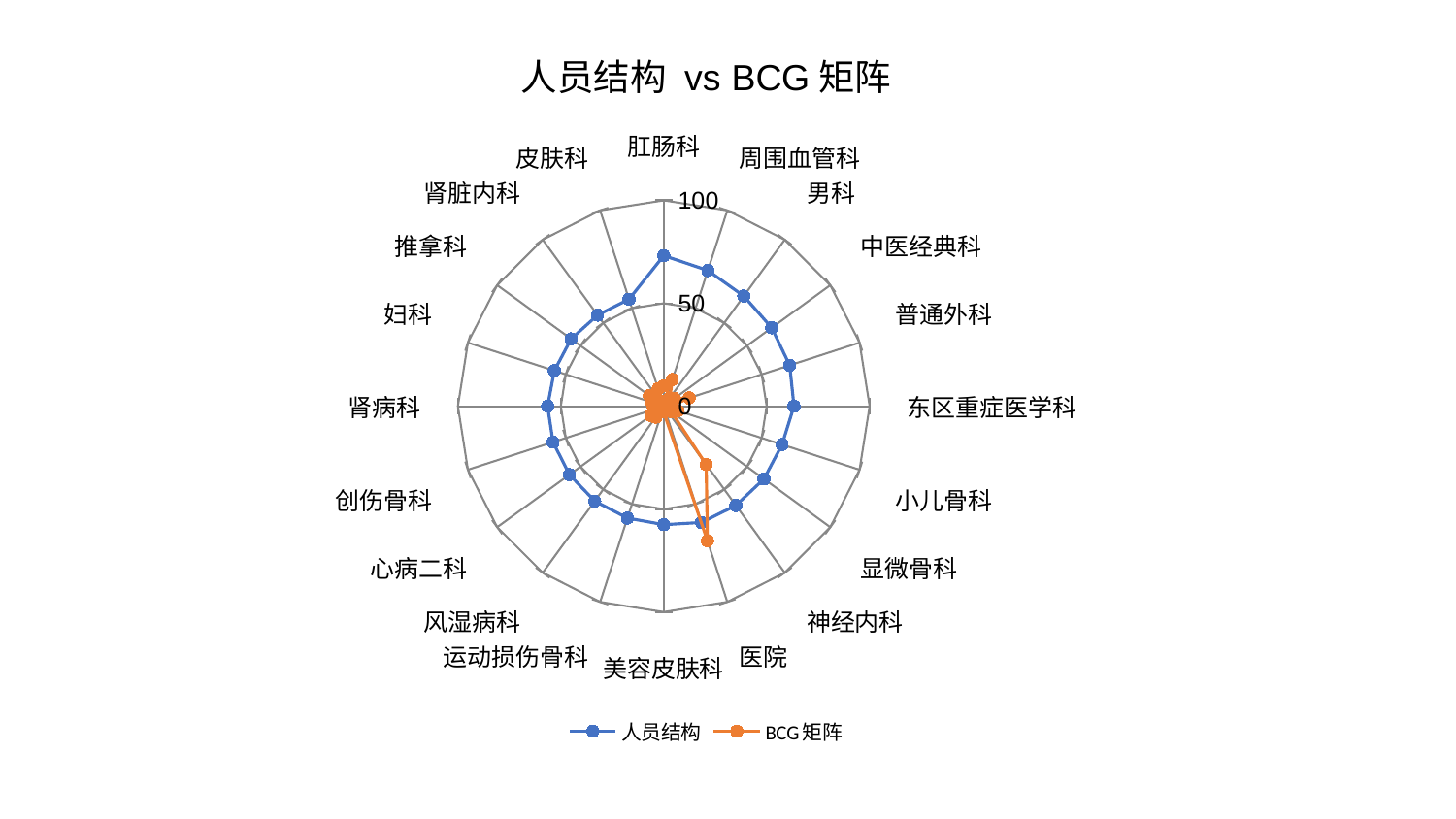

### Chart: 人员结构 vs BCG矩阵

| Category | 人员结构 | BCG矩阵 |
|---|---|---|
| 肛肠科 | 73.16209488646255 | 9.824344083398922 |
| 周围血管科 | 69.34223313656102 | 13.598071083905406 |
| 男科 | 66.13944681288646 | 4.968259376980794 |
| 中医经典科 | 64.83374586934163 | 6.334190091463721 |
| 普通外科 | 64.3296137543599 | 12.945096098330223 |
| 东区重症医学科 | 63.2538252690333 | 3.307822377107134 |
| 小儿骨科 | 60.43719806058585 | 7.190358584688177 |
| 显微骨科 | 60.15898087032054 | 4.451643760433537 |
| 神经内科 | 59.6015833141151 | 35.09373914093874 |
| 医院 | 59.40036921923445 | 68.70479041579921 |
| 美容皮肤科 | 57.5849769812338 | 2.8916628362740706 |
| 运动损伤骨科 | 57.1562961830663 | 3.0249353446161953 |
| 风湿病科 | 57.01987595311706 | 6.61508292657694 |
| 心病二科 | 56.6186659529264 | 7.723158288271772 |
| 创伤骨科 | 56.55054191926888 | 4.687478262198342 |
| 肾病科 | 56.41220708142126 | 5.359609478690252 |
| 妇科 | 55.85368341635766 | 6.067349456524676 |
| 推拿科 | 55.64221727924649 | 8.569382185815336 |
| 肾脏内科 | 54.68824370469409 | 3.4144681085155293 |
| 皮肤科 | 54.64561992741438 | 8.86769690979227 |
50